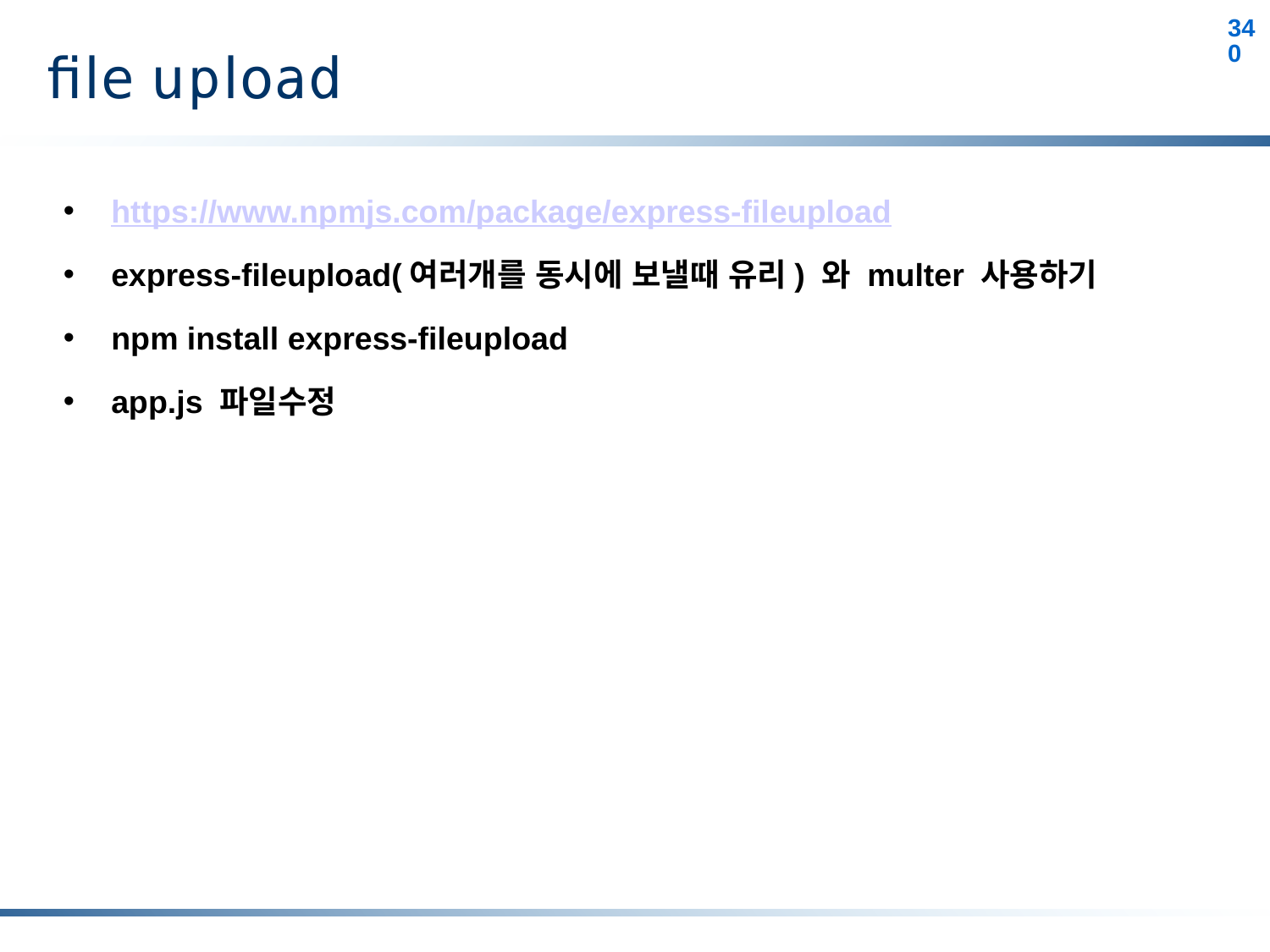

# file upload
https://www.npmjs.com/package/express-fileupload
express-fileupload(여러개를 동시에 보낼때 유리) 와 multer 사용하기
npm install express-fileupload
app.js 파일수정